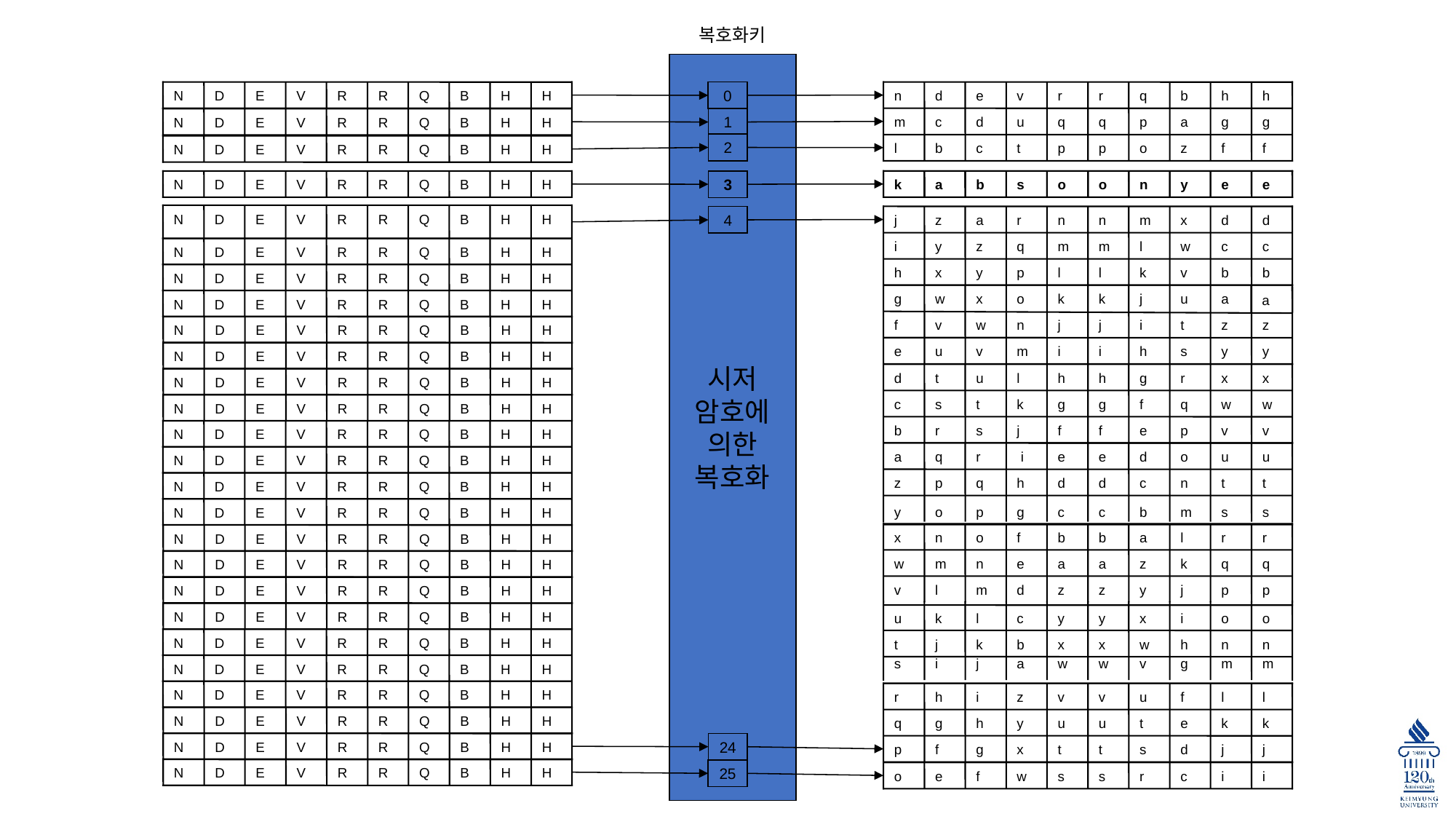

복호화키
시저
암호에
의한
복호화
N

D

E

V

R

R

Q

B

H

H

N

D

E

V

R

R

Q

B

H

H

N

D

E

V

R

R

Q

B

H

H

N

D

E

V

R

R

Q

B

H

H

N

D

E

V

R

R

Q

B

H

H

N

D

E

V

R

R

Q

B

H

H

N

D

E

V

R

R

Q

B

H

H

N

D

E

V

R

R

Q

B

H

H

N

D

E

V

R

R

Q

B

H

H

N

D

E

V

R

R

Q

B

H

H

N

D

E

V

R

R

Q

B

H

H

N

D

E

V

R

R

Q

B

H

H

N

D

E

V

R

R

Q

B

H

H

N

D

E

V

R

R

Q

B

H

H

N

D

E

V

R

R

Q

B

H

H

N

D

E

V

R

R

Q

B

H

H

N

D

E

V

R

R

Q

B

H

H

N

D

E

V

R

R

Q

B

H

H

N

D

E

V

R

R

Q

B

H

H

N

D

E

V

R

R

Q

B

H

H

N

D

E

V

R

R

Q

B

H

H

N

D

E

V

R

R

Q

B

H

H

N

D

E

V

R

R

Q

B

H

H

N

D

E

V

R

R

Q

B

H

H

N

D

E

V

R

R

Q

B

H

H

N

D

E

V

R

R

Q

B

H

H

0
n

d

e

v

r

r

q

b

h

h

m

c
d
u
q
q
p
a
g
g
l

b
c
t
p
p
o
z
f
f

k

a

b

s

o

o

n

y

e

e

j

z

a

r

n

n

m

x

d

d

i

y
z
q
m
m
l
w
c
c
h

x
y
p
l
l
k
v
b
b

g

w
x
o
k
k
j
u
a

a

f

v
w
n
j
j
i
t
z
z

e
u
v
m
i
i
h
s
y
y

d

t

u

l

h

h

g

r

x

x

c

s
t
k
g
g
f
q
w
w
b

r
s
j
f
f
e
p
v
v

a

q
r
 i
e
e
d
o
u
u
z

p
q
h
d
d
c
n
t
t

y
o
p
g
c
c
b
m
s
s
x

n

o

f

b

b

a

l

r

r

w

m
n
e
a
a
z
k
q
q
v

l
m
d
z
z
y
j
p
p
u
k
l
c
y
y
x
i
o
o

t

j
k
b
x
x
w
h
n
n

s
i
j
a
w
w
v
g
m
m

r

h

i

z

v

v

u

f

l

l

q

g
h
y
u
u
t
e
k
k
p

f
g
x
t
t
s
d
j
j

o

e

f

w

s

s

r

c

i

i

1
2
3
4
24
25